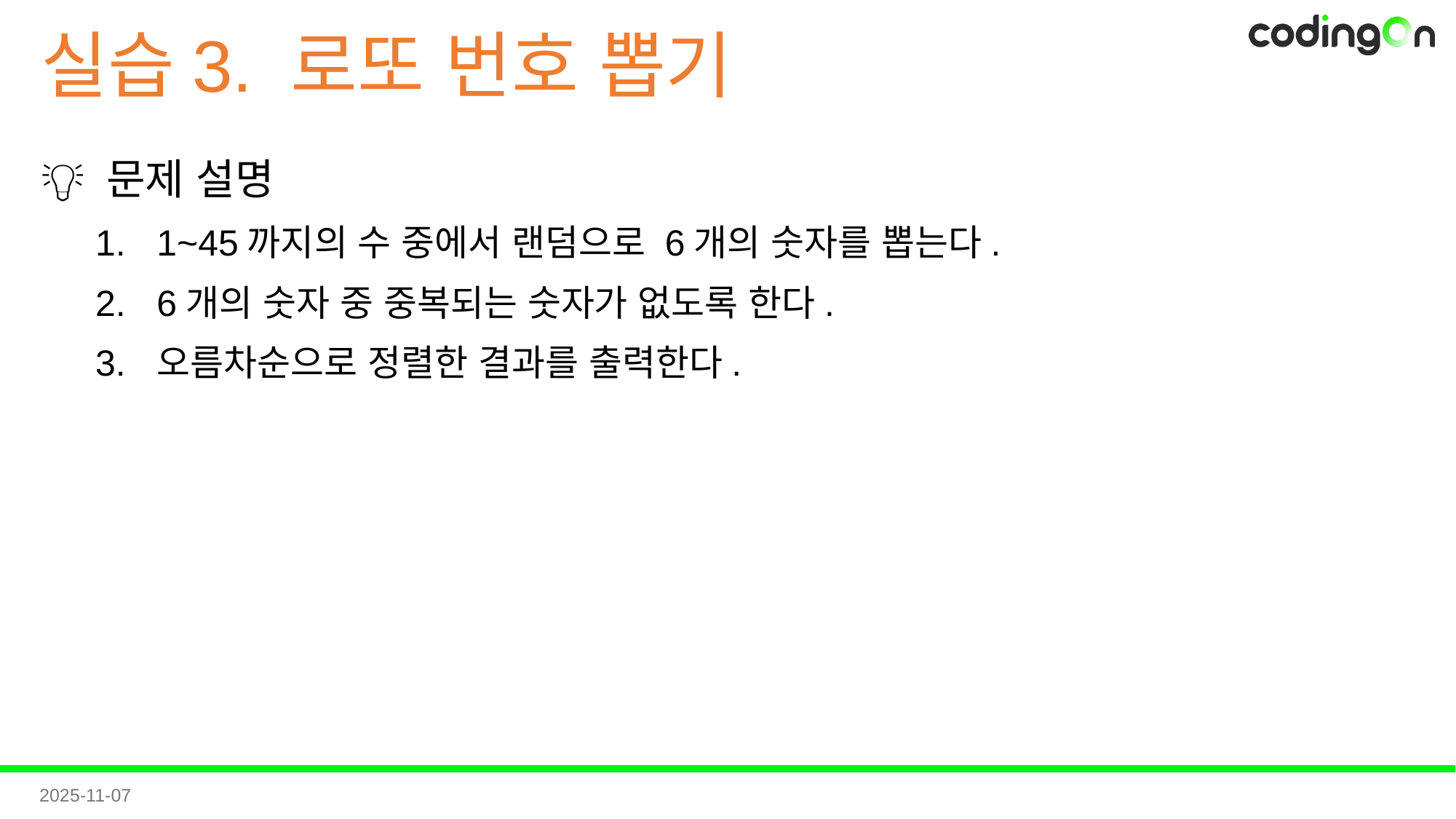

# 실습3. 로또 번호 뽑기
💡 문제 설명
1~45까지의 수 중에서 랜덤으로 6개의 숫자를 뽑는다.
6개의 숫자 중 중복되는 숫자가 없도록 한다.
오름차순으로 정렬한 결과를 출력한다.
2025-11-07